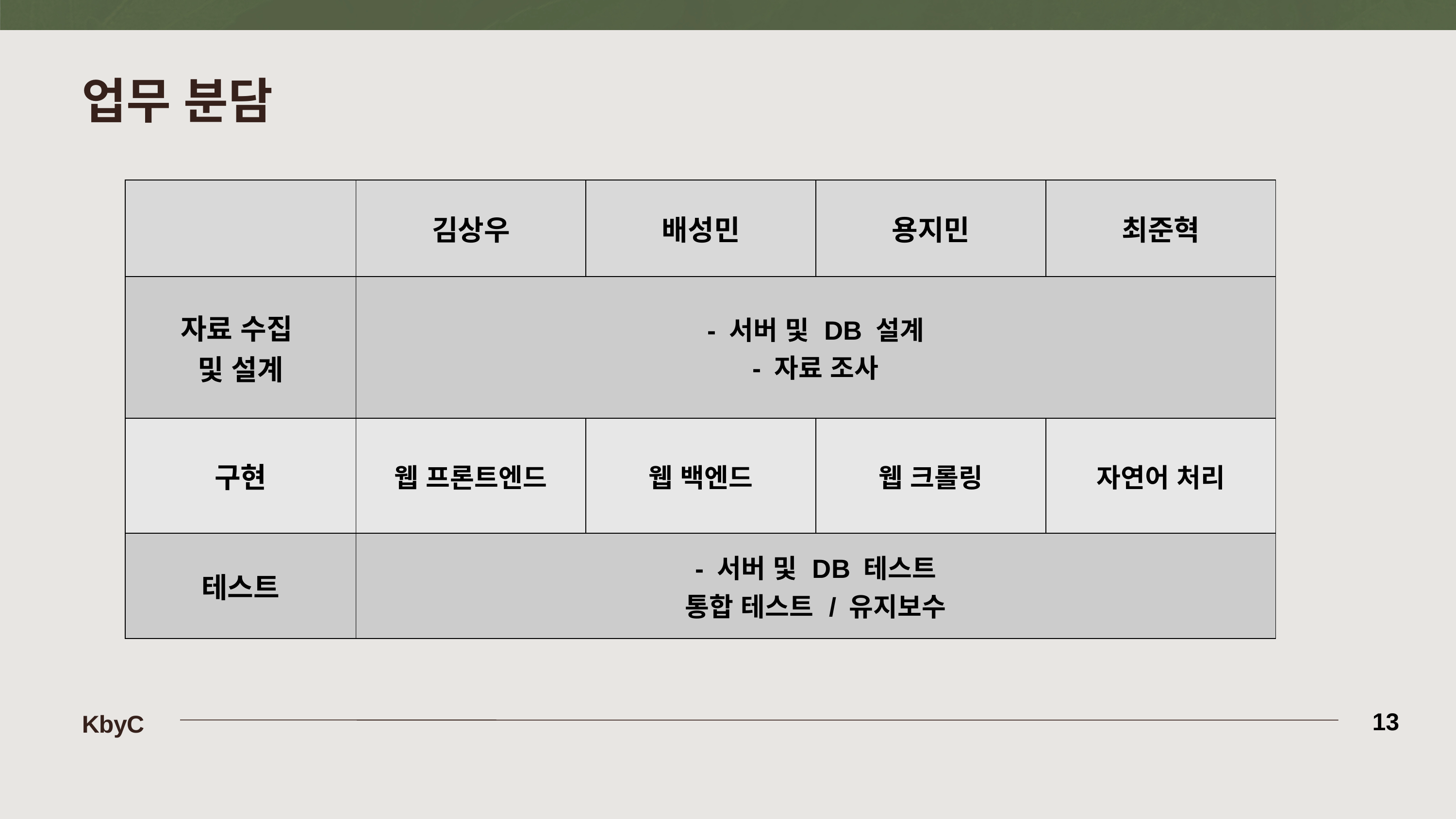

업무 분담
|  | 김상우 | 배성민 | 용지민 | 최준혁 |
| --- | --- | --- | --- | --- |
| 자료 수집 및 설계 | - 서버 및 DB 설계 - 자료 조사 |  |  |  |
| 구현 | 웹 프론트엔드 | 웹 백엔드 | 웹 크롤링 | 자연어 처리 |
| 테스트 | - 서버 및 DB 테스트 통합 테스트 / 유지보수 |  |  |  |
KbyC
13